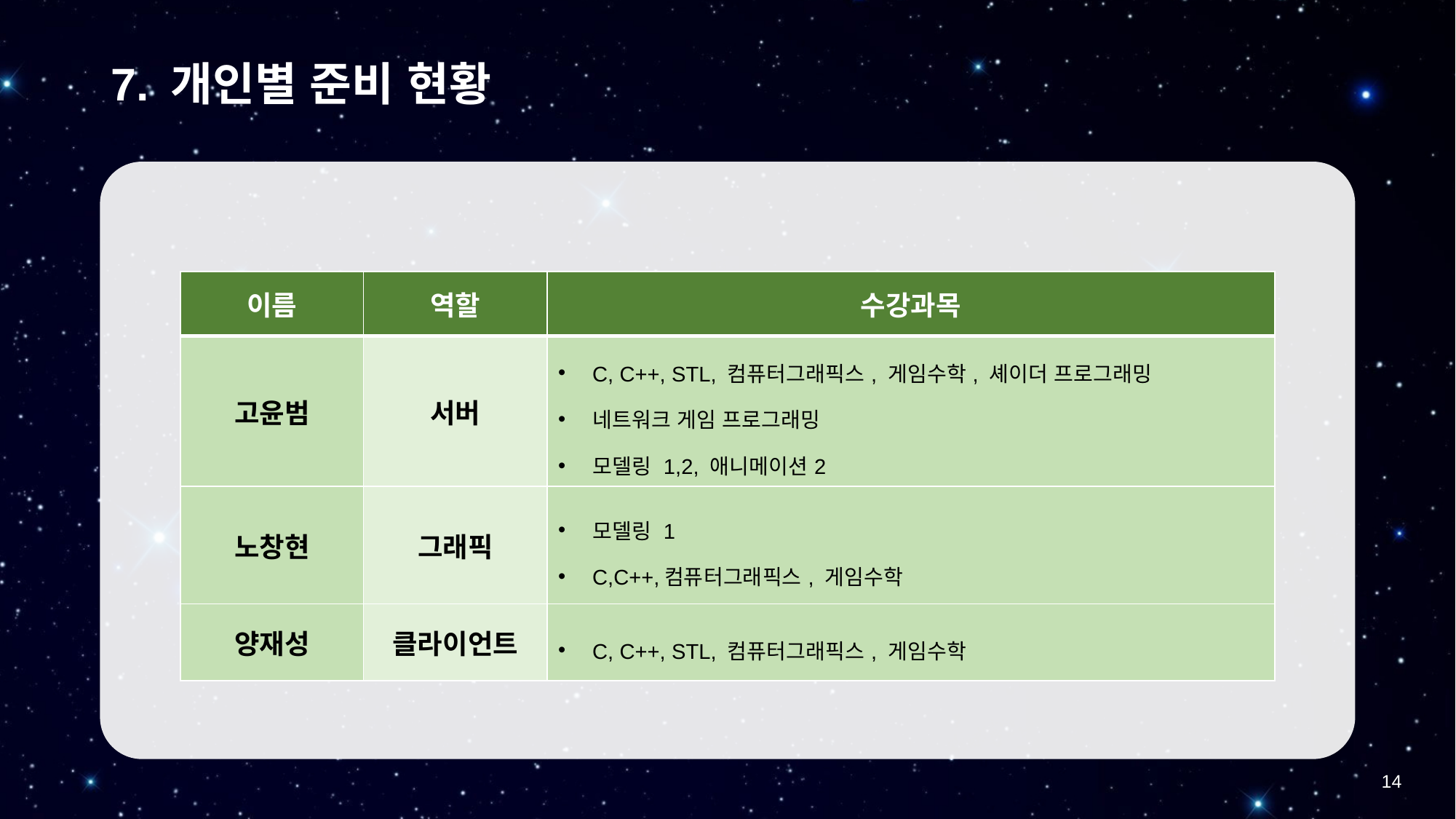

# 7. 개인별 준비 현황
| 이름 | 역할 | 수강과목 |
| --- | --- | --- |
| 고윤범 | 서버 | C, C++, STL, 컴퓨터그래픽스, 게임수학, 셰이더 프로그래밍 네트워크 게임 프로그래밍 모델링 1,2, 애니메이션2 |
| 노창현 | 그래픽 | 모델링 1 C,C++,컴퓨터그래픽스, 게임수학 |
| 양재성 | 클라이언트 | C, C++, STL, 컴퓨터그래픽스, 게임수학 |
14